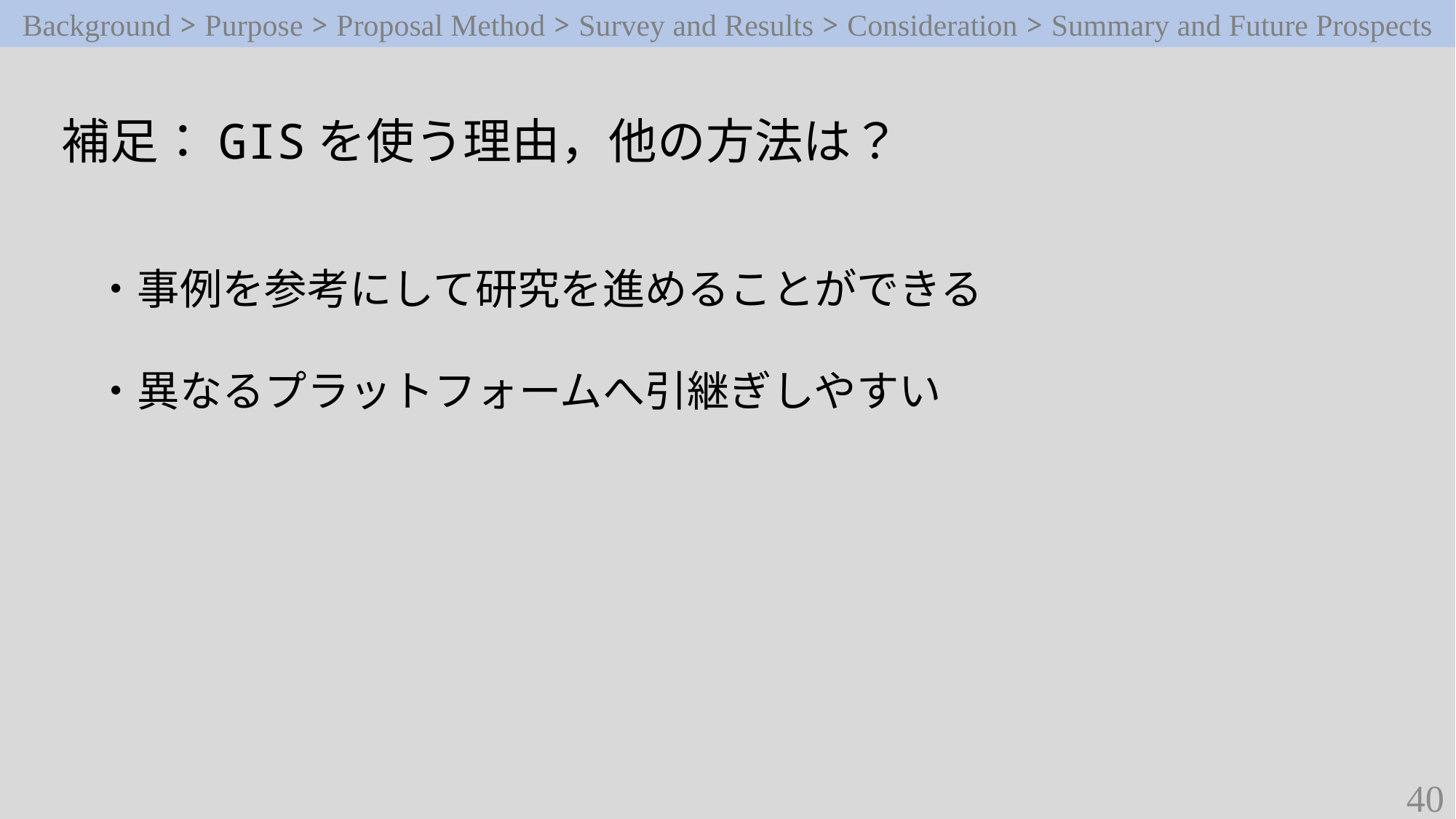

Background > Purpose > Proposal Method > Survey and Results > Consideration > Summary and Future Prospects
補足：GISを使う理由，他の方法は？
・事例を参考にして研究を進めることができる

・異なるプラットフォームへ引継ぎしやすい
40